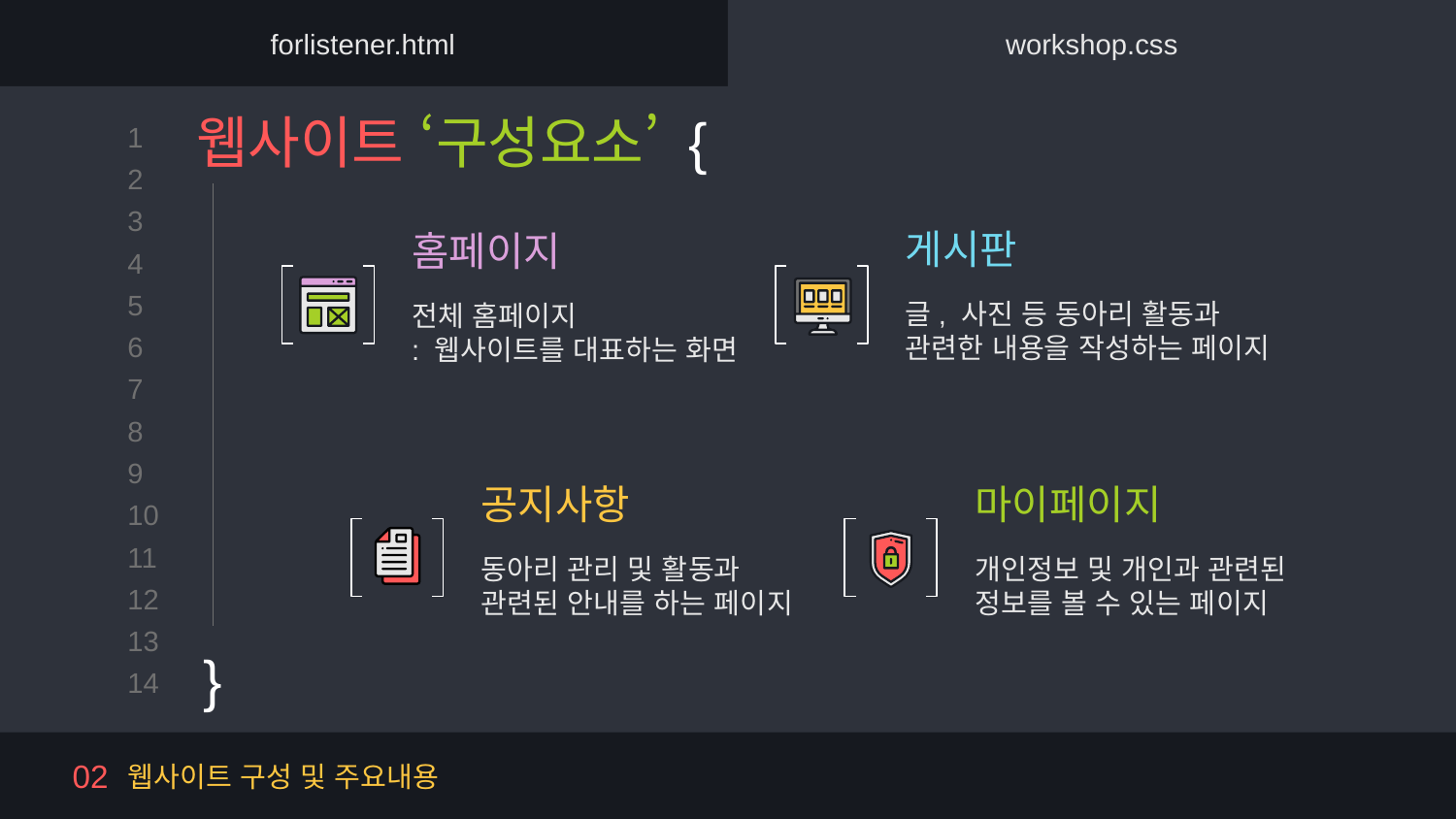

forlistener.html
workshop.css
# 웹사이트 ‘구성요소’ {
}
게시판
홈페이지

글, 사진 등 동아리 활동과 관련한 내용을 작성하는 페이지
전체 홈페이지
: 웹사이트를 대표하는 화면
공지사항
마이페이지

개인정보 및 개인과 관련된 정보를 볼 수 있는 페이지
동아리 관리 및 활동과 관련된 안내를 하는 페이지
웹사이트 구성 및 주요내용
02